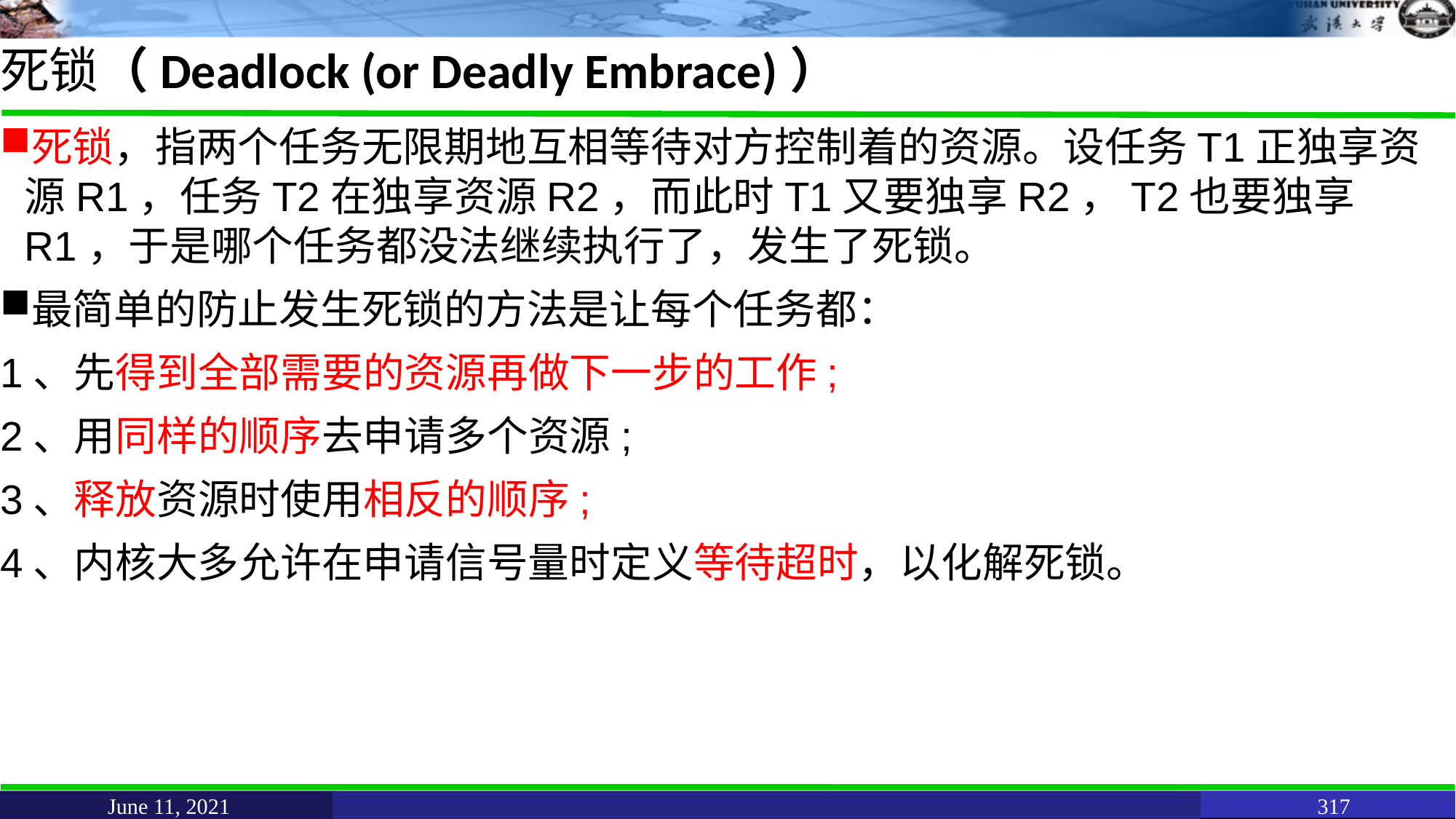

# 死锁（Deadlock (or Deadly Embrace)）
死锁，指两个任务无限期地互相等待对方控制着的资源。设任务T1正独享资源R1，任务T2在独享资源R2，而此时T1又要独享R2，T2也要独享R1，于是哪个任务都没法继续执行了，发生了死锁。
最简单的防止发生死锁的方法是让每个任务都：
1、先得到全部需要的资源再做下一步的工作;
2、用同样的顺序去申请多个资源;
3、释放资源时使用相反的顺序;
4、内核大多允许在申请信号量时定义等待超时，以化解死锁。
June 11, 2021

317